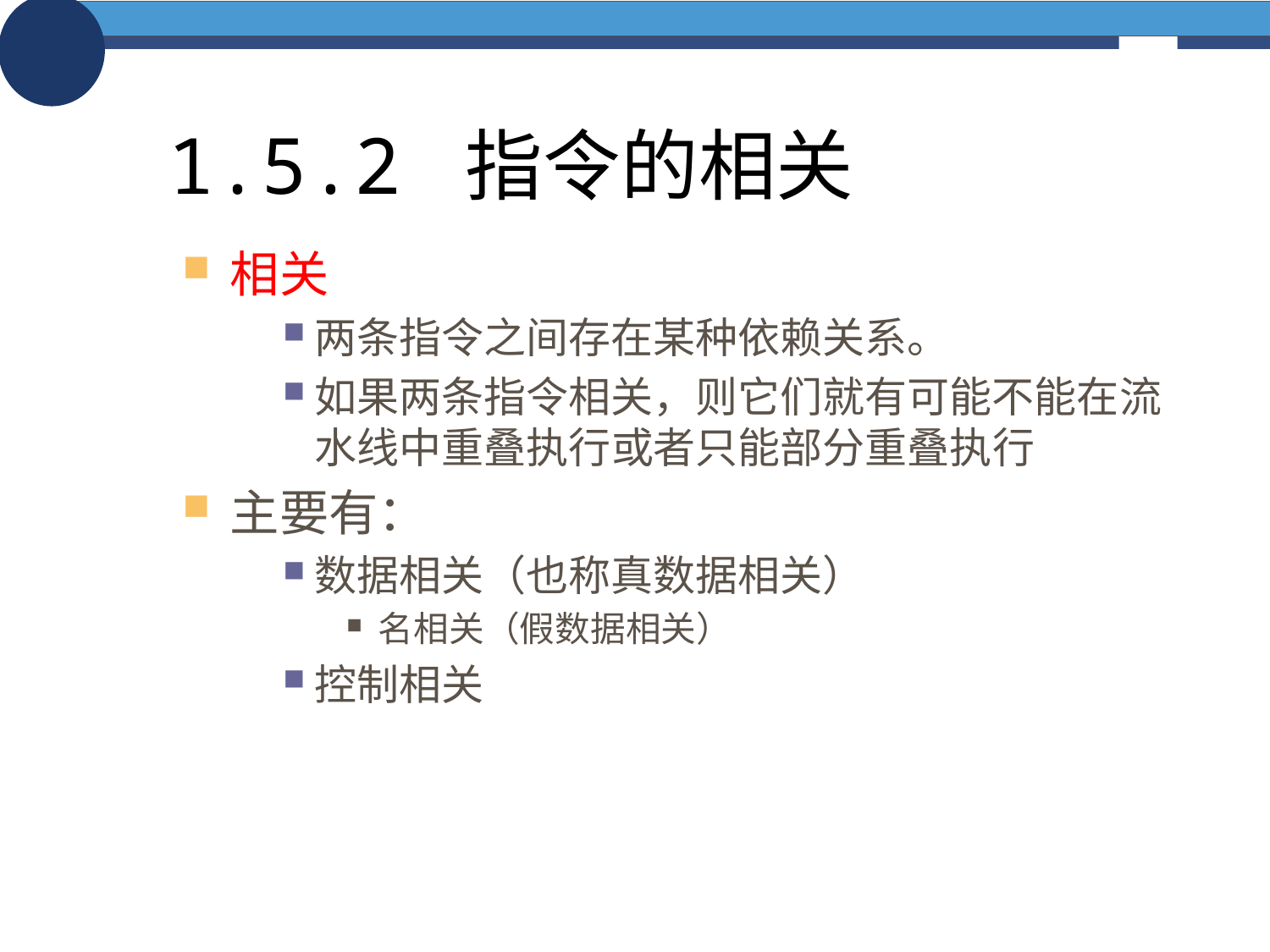

# 1.5.2 指令的相关
相关
两条指令之间存在某种依赖关系。
如果两条指令相关，则它们就有可能不能在流水线中重叠执行或者只能部分重叠执行
主要有：
数据相关（也称真数据相关）
名相关（假数据相关）
控制相关